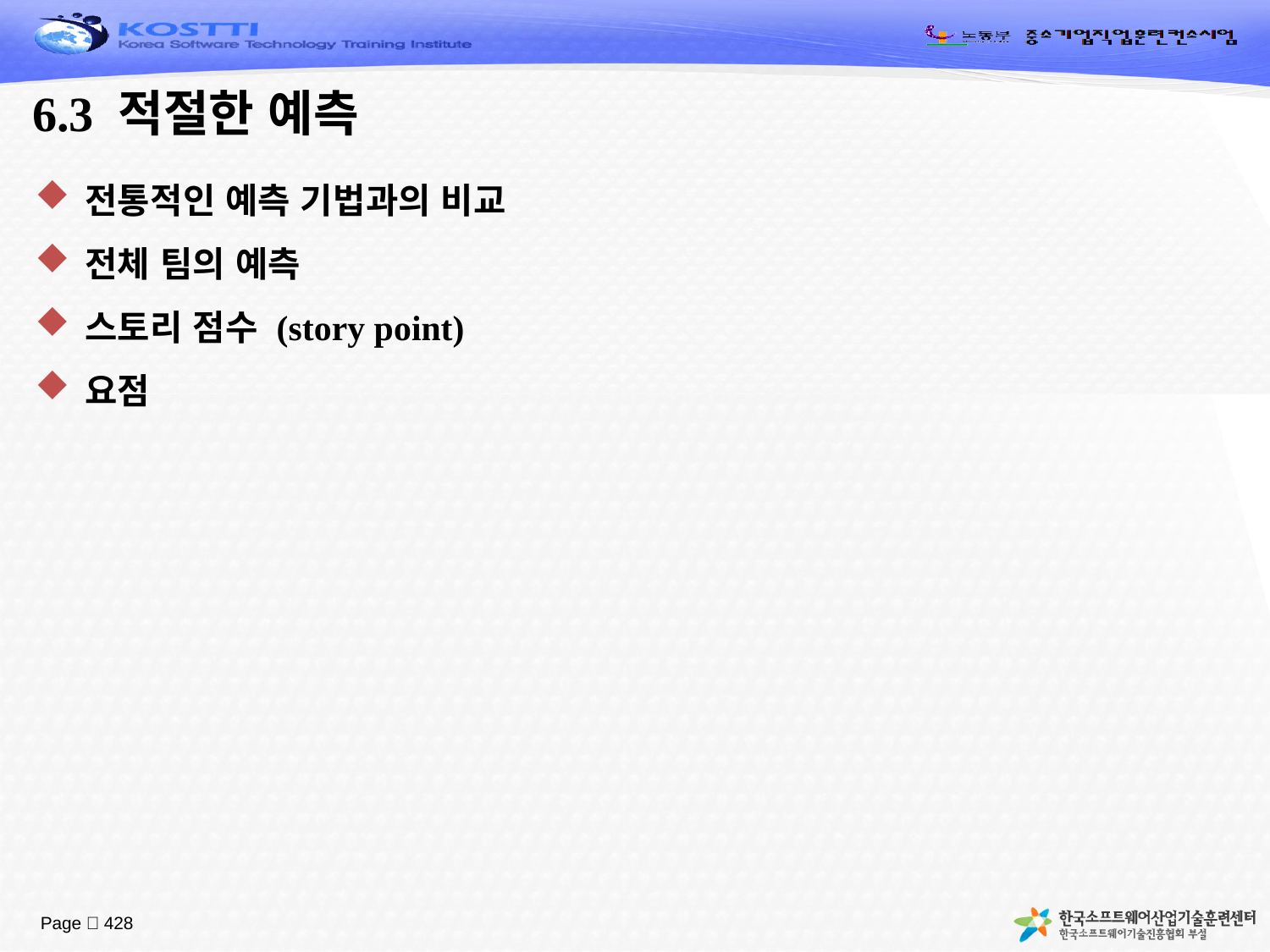

# 6.3 적절한 예측
전통적인 예측 기법과의 비교
전체 팀의 예측
스토리 점수 (story point)
요점